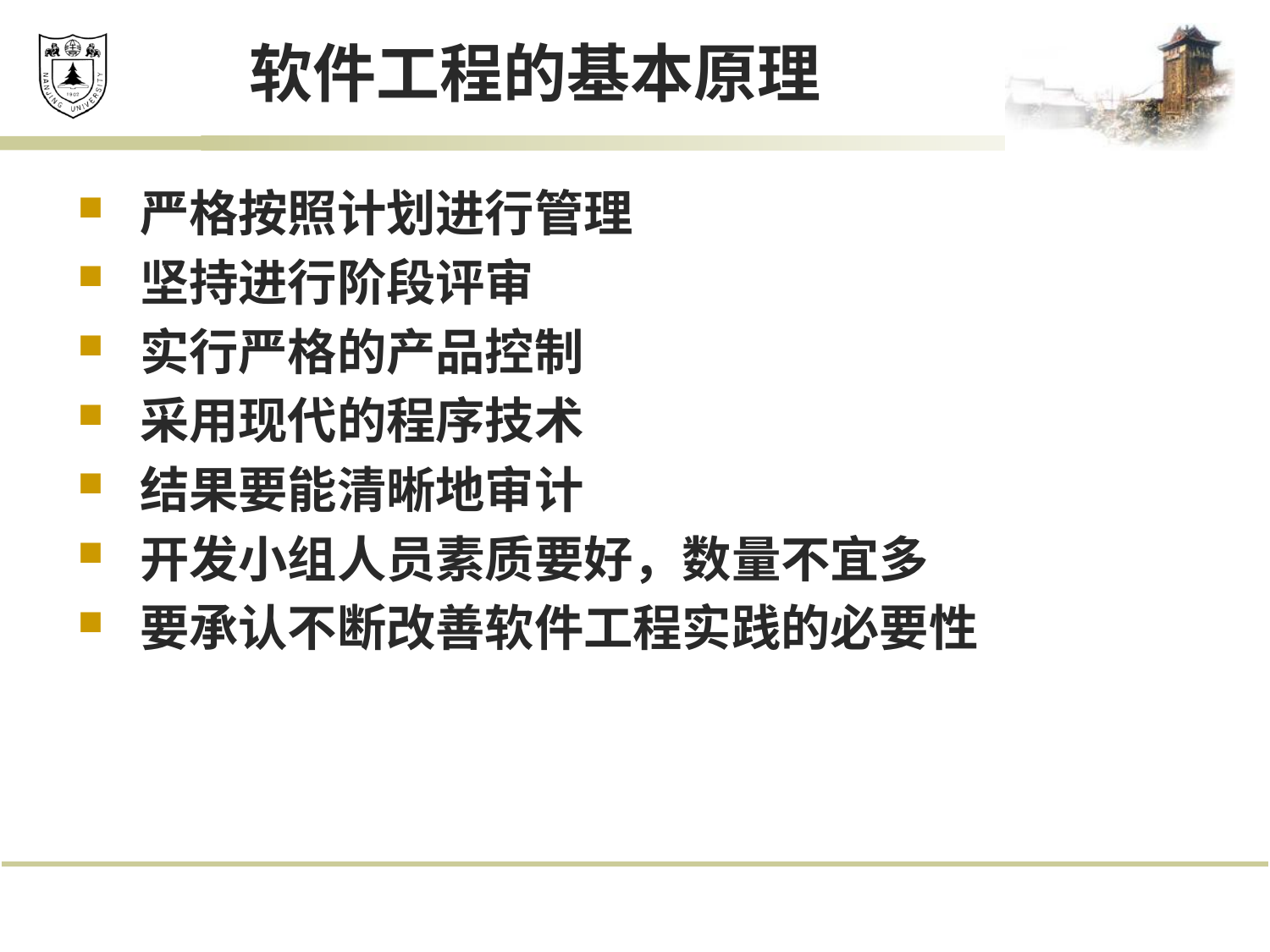

# 软件工程的基本原理
严格按照计划进行管理
坚持进行阶段评审
实行严格的产品控制
采用现代的程序技术
结果要能清晰地审计
开发小组人员素质要好，数量不宜多
要承认不断改善软件工程实践的必要性